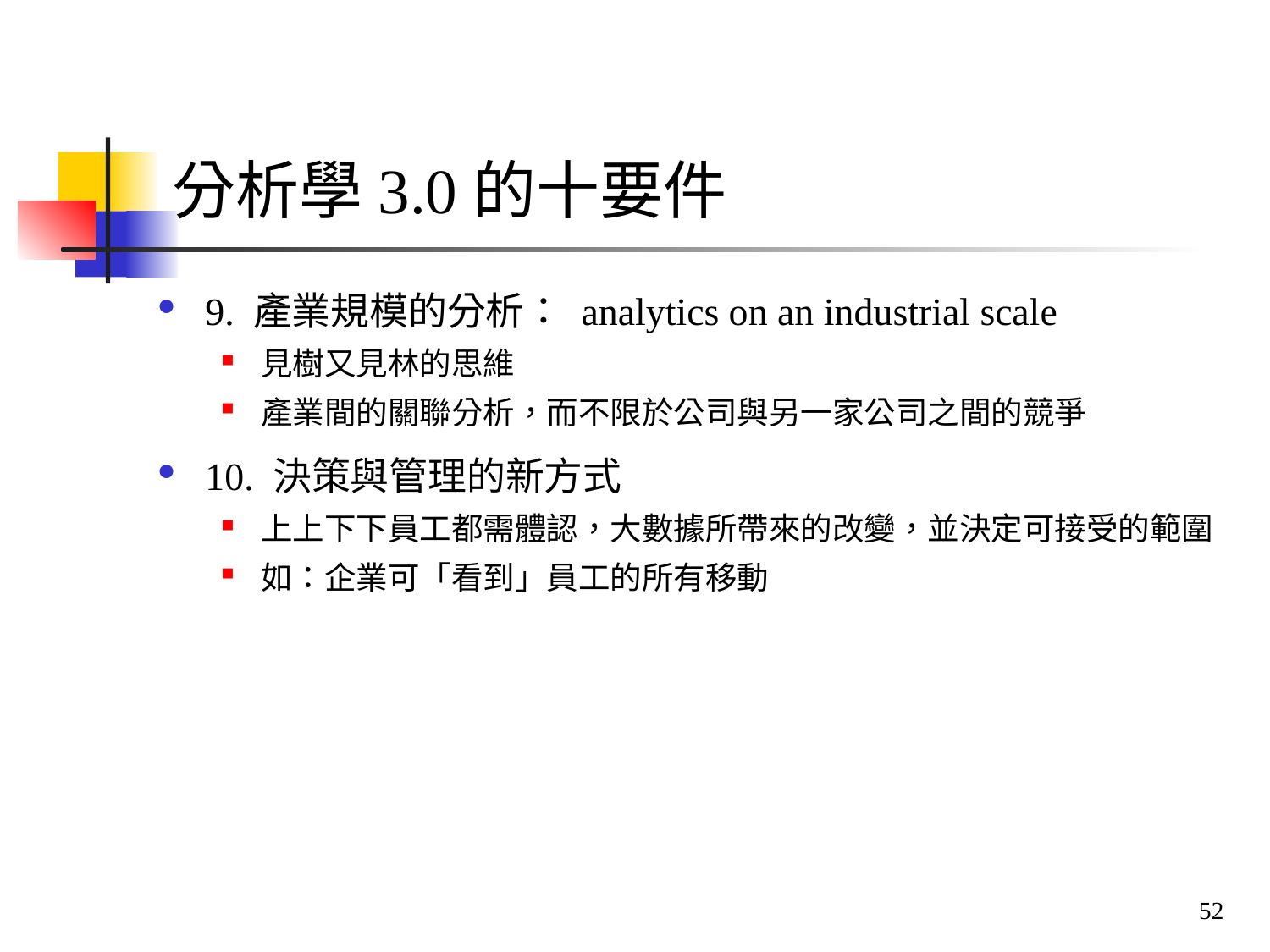

# 分析學3.0的十要件
9. 產業規模的分析： analytics on an industrial scale
見樹又見林的思維
產業間的關聯分析，而不限於公司與另一家公司之間的競爭
10. 決策與管理的新方式
上上下下員工都需體認，大數據所帶來的改變，並決定可接受的範圍
如：企業可「看到」員工的所有移動